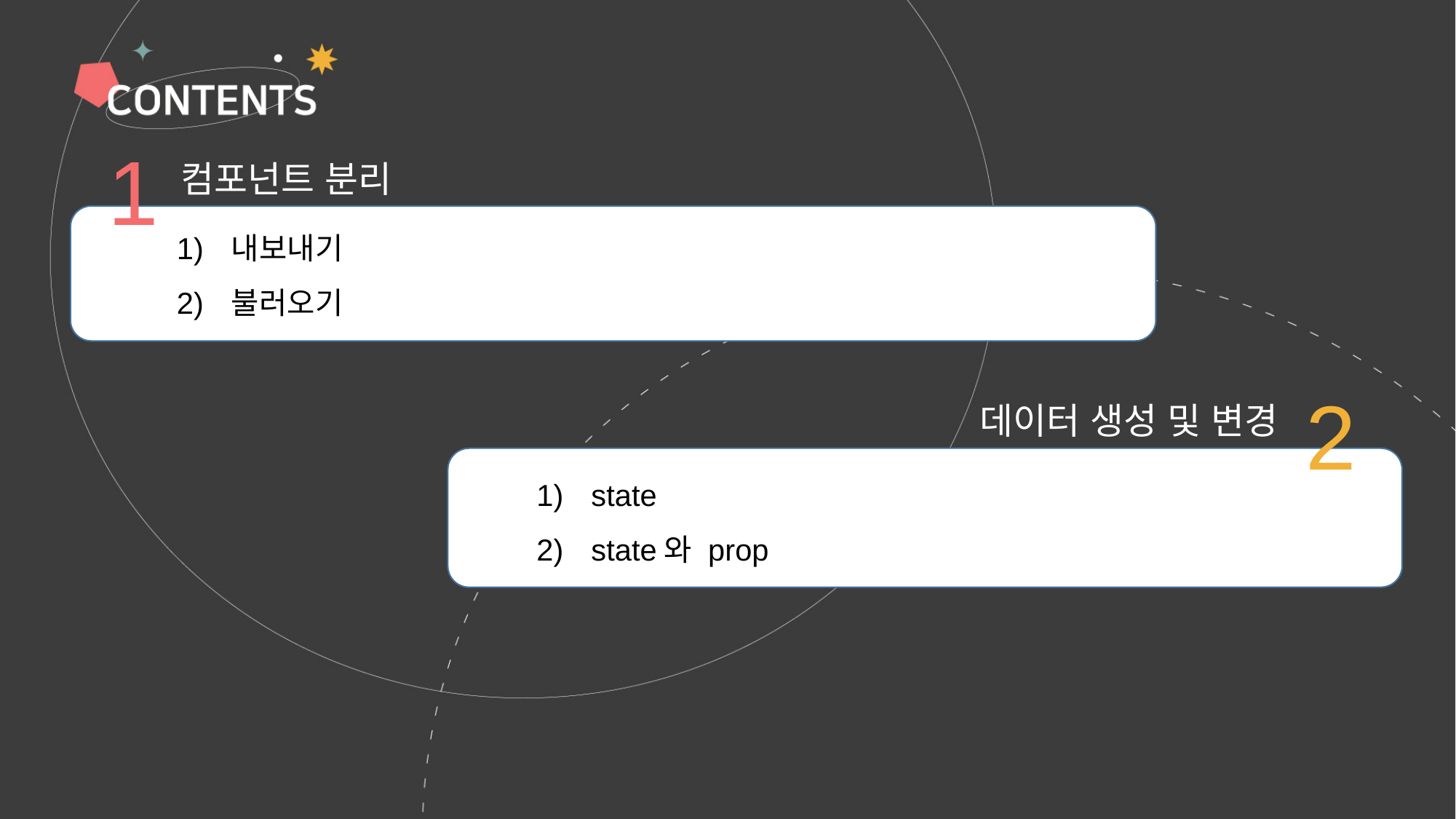

1
컴포넌트 분리
내보내기
불러오기

2
데이터 생성 및 변경

state
state와 prop